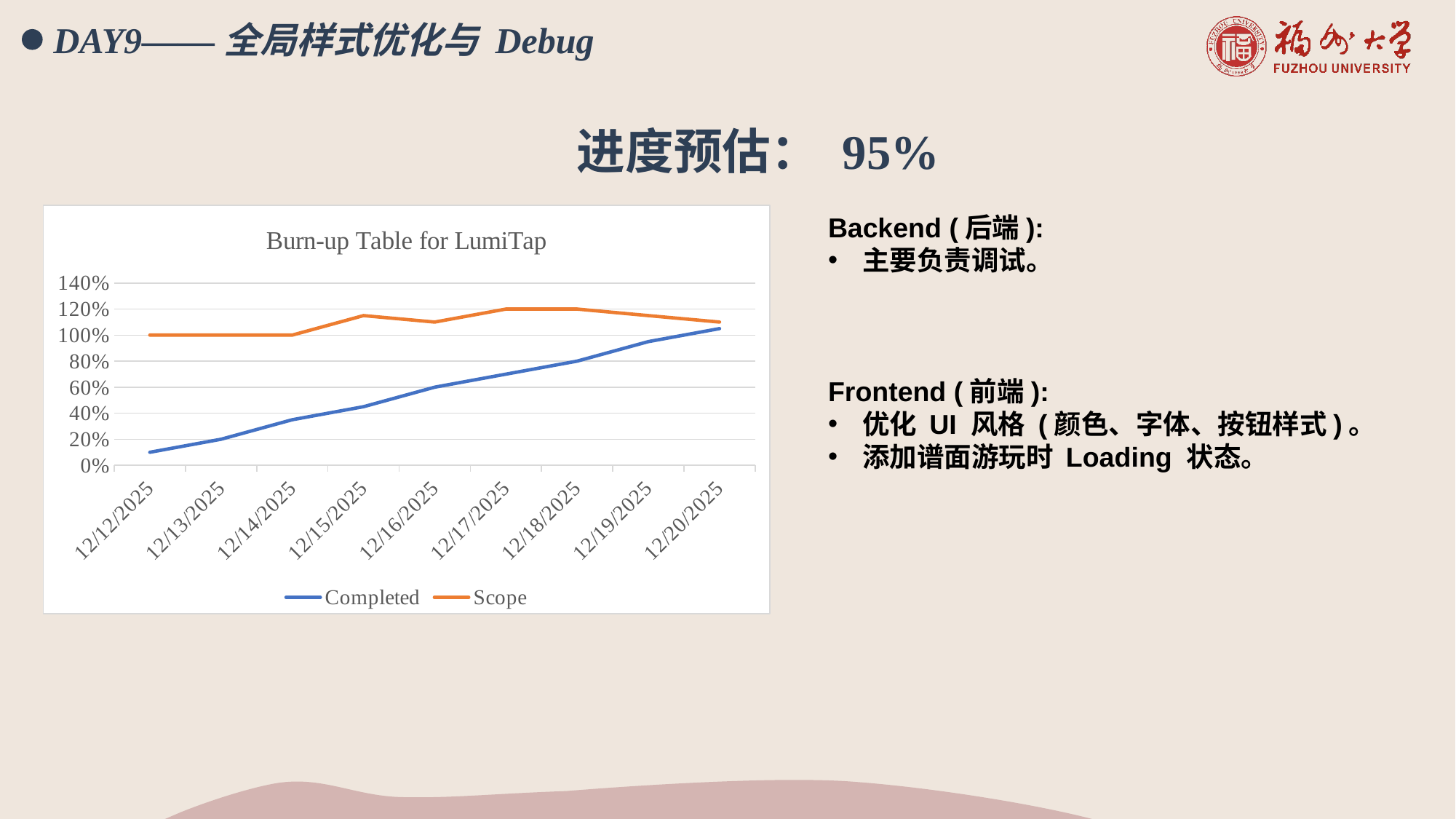

DAY9——全局样式优化与 Debug

进度预估： 95%

### Chart: Burn-up Table for LumiTap

| Category | Completed | Scope |
|---|---|---|
| 46003 | 0.1 | 1.0 |
| 46004 | 0.2 | 1.0 |
| 46005 | 0.35 | 1.0 |
| 46006 | 0.45 | 1.15 |
| 46007 | 0.6 | 1.1 |
| 46008 | 0.7 | 1.2 |
| 46009 | 0.8 | 1.2 |
| 46010 | 0.95 | 1.15 |
| 46011 | 1.05 | 1.1 |
Backend (后端):
主要负责调试。

Frontend (前端):
优化 UI 风格 (颜色、字体、按钮样式)。
添加谱面游玩时 Loading 状态。